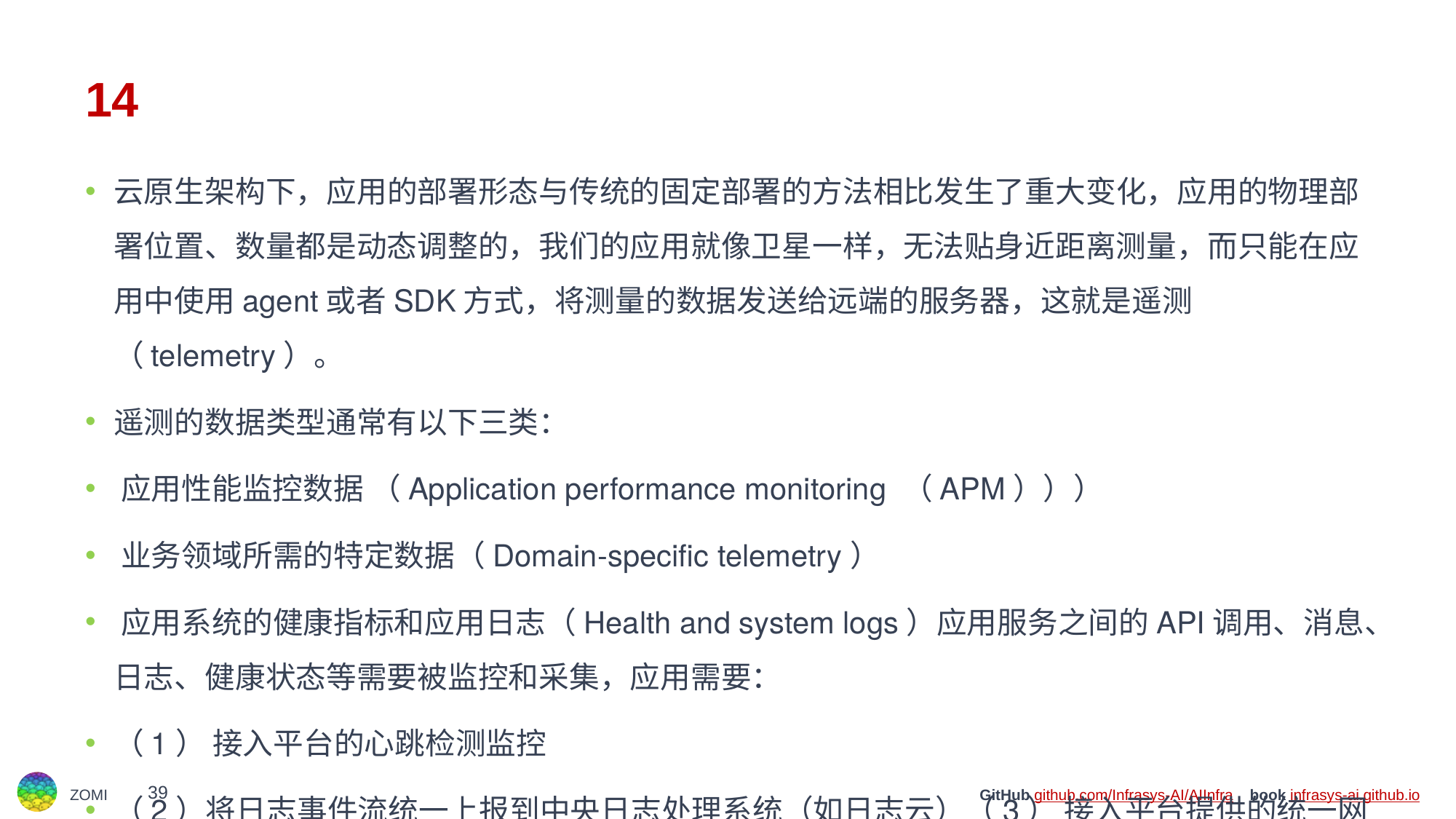

# 14
云原生架构下，应用的部署形态与传统的固定部署的方法相比发生了重大变化，应用的物理部署位置、数量都是动态调整的，我们的应用就像卫星一样，无法贴身近距离测量，而只能在应用中使用agent或者SDK方式，将测量的数据发送给远端的服务器，这就是遥测 （telemetry）。
遥测的数据类型通常有以下三类：
﻿﻿应用性能监控数据 （Application performance monitoring （APM）））
﻿﻿业务领域所需的特定数据（Domain-specific telemetry）
﻿应用系统的健康指标和应用日志（Health and system logs）应用服务之间的API调用、消息、日志、健康状态等需要被监控和采集，应用需要：
（1） 接入平台的心跳检测监控
（2）将日志事件流统一上报到中央日志处理系统（如日志云）（3） 接入平台提供的统一网关（4）接入平台统一提供的消息组件（5）接入统一的APM（agent或SDK方式）（6） 按照统一的规范埋点监控关键业务指标